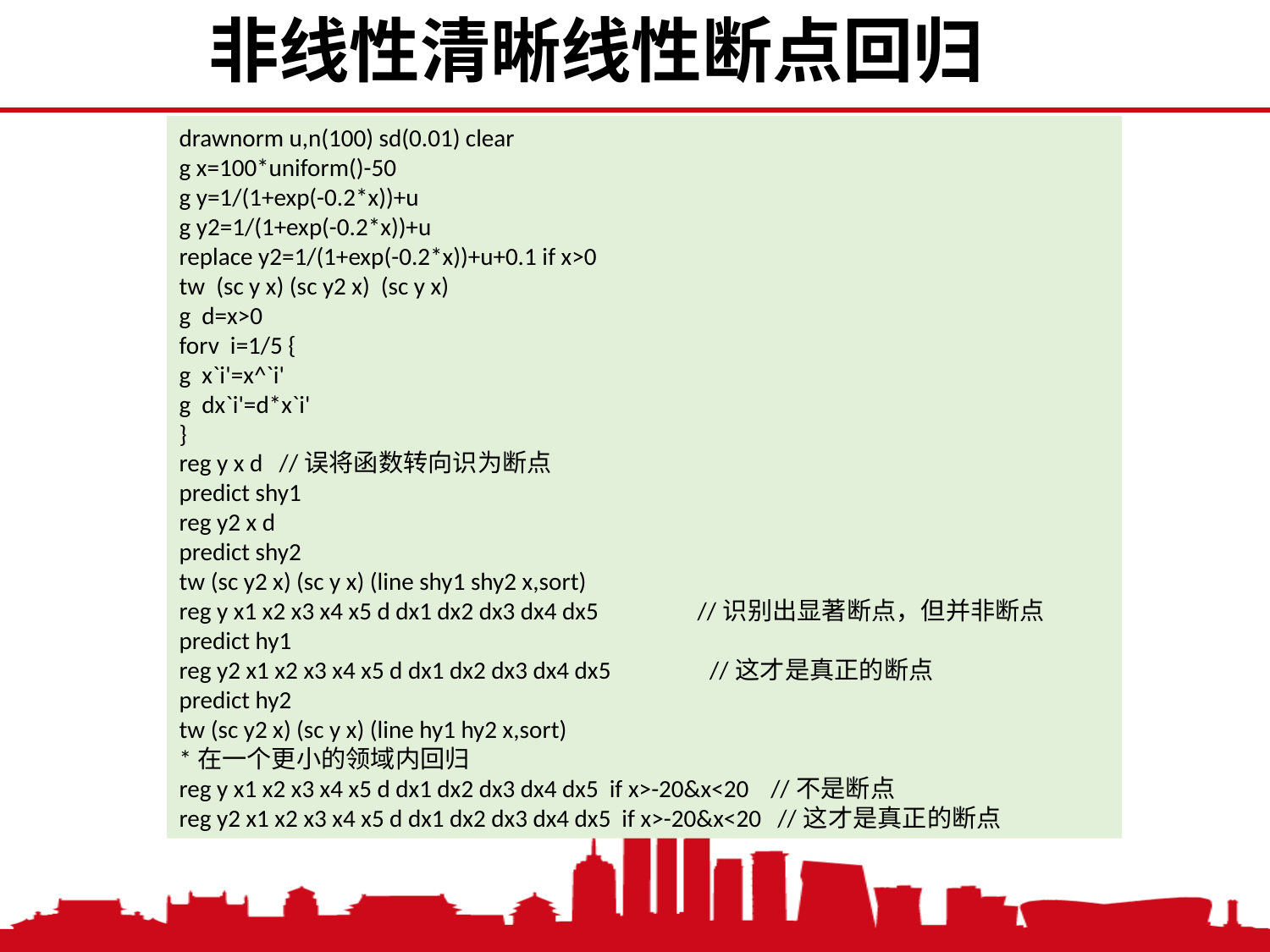

非线性清晰线性断点回归
drawnorm u,n(100) sd(0.01) clear
g x=100*uniform()-50
g y=1/(1+exp(-0.2*x))+u
g y2=1/(1+exp(-0.2*x))+u
replace y2=1/(1+exp(-0.2*x))+u+0.1 if x>0
tw  (sc y x) (sc y2 x)  (sc y x)
g  d=x>0
forv  i=1/5 {
g  x`i'=x^`i'
g  dx`i'=d*x`i'
}
reg y x d   //误将函数转向识为断点
predict shy1
reg y2 x d
predict shy2
tw (sc y2 x) (sc y x) (line shy1 shy2 x,sort)
reg y x1 x2 x3 x4 x5 d dx1 dx2 dx3 dx4 dx5                  //识别出显著断点，但并非断点
predict hy1
reg y2 x1 x2 x3 x4 x5 d dx1 dx2 dx3 dx4 dx5                  //这才是真正的断点
predict hy2
tw (sc y2 x) (sc y x) (line hy1 hy2 x,sort)
*在一个更小的领域内回归
reg y x1 x2 x3 x4 x5 d dx1 dx2 dx3 dx4 dx5  if x>-20&x<20    //不是断点
reg y2 x1 x2 x3 x4 x5 d dx1 dx2 dx3 dx4 dx5  if x>-20&x<20   //这才是真正的断点